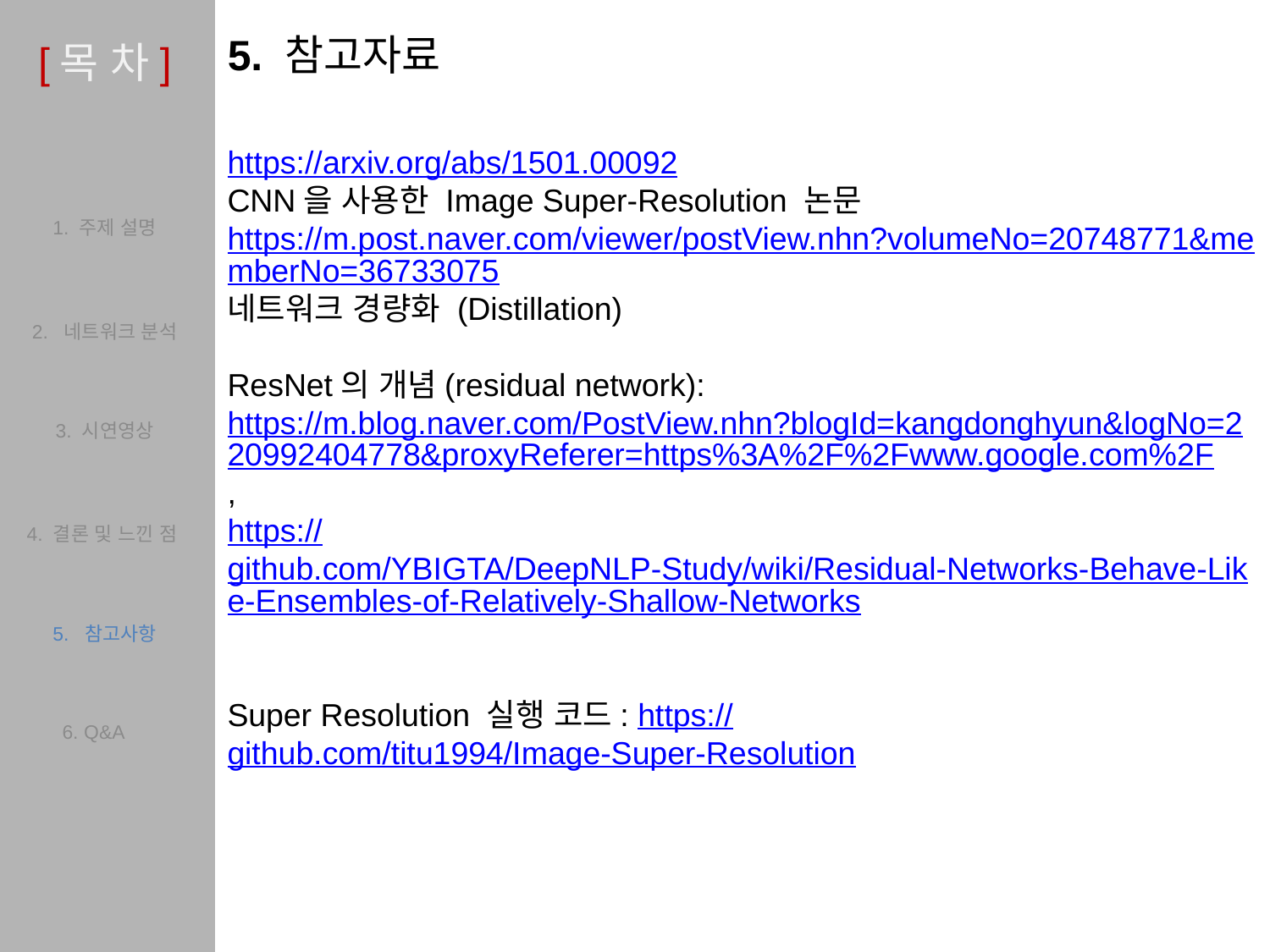

5. 참고자료
[목 차]
https://arxiv.org/abs/1501.00092
CNN을 사용한 Image Super-Resolution 논문
https://m.post.naver.com/viewer/postView.nhn?volumeNo=20748771&memberNo=36733075
네트워크 경량화 (Distillation)

ResNet의 개념(residual network): https://m.blog.naver.com/PostView.nhn?blogId=kangdonghyun&logNo=220992404778&proxyReferer=https%3A%2F%2Fwww.google.com%2F,
https://github.com/YBIGTA/DeepNLP-Study/wiki/Residual-Networks-Behave-Like-Ensembles-of-Relatively-Shallow-Networks

Super Resolution 실행 코드: https://github.com/titu1994/Image-Super-Resolution

1. 주제 설명
2.  네트워크 분석
3. 시연영상
4. 결론 및 느낀 점
5.  참고사항
6. Q&A